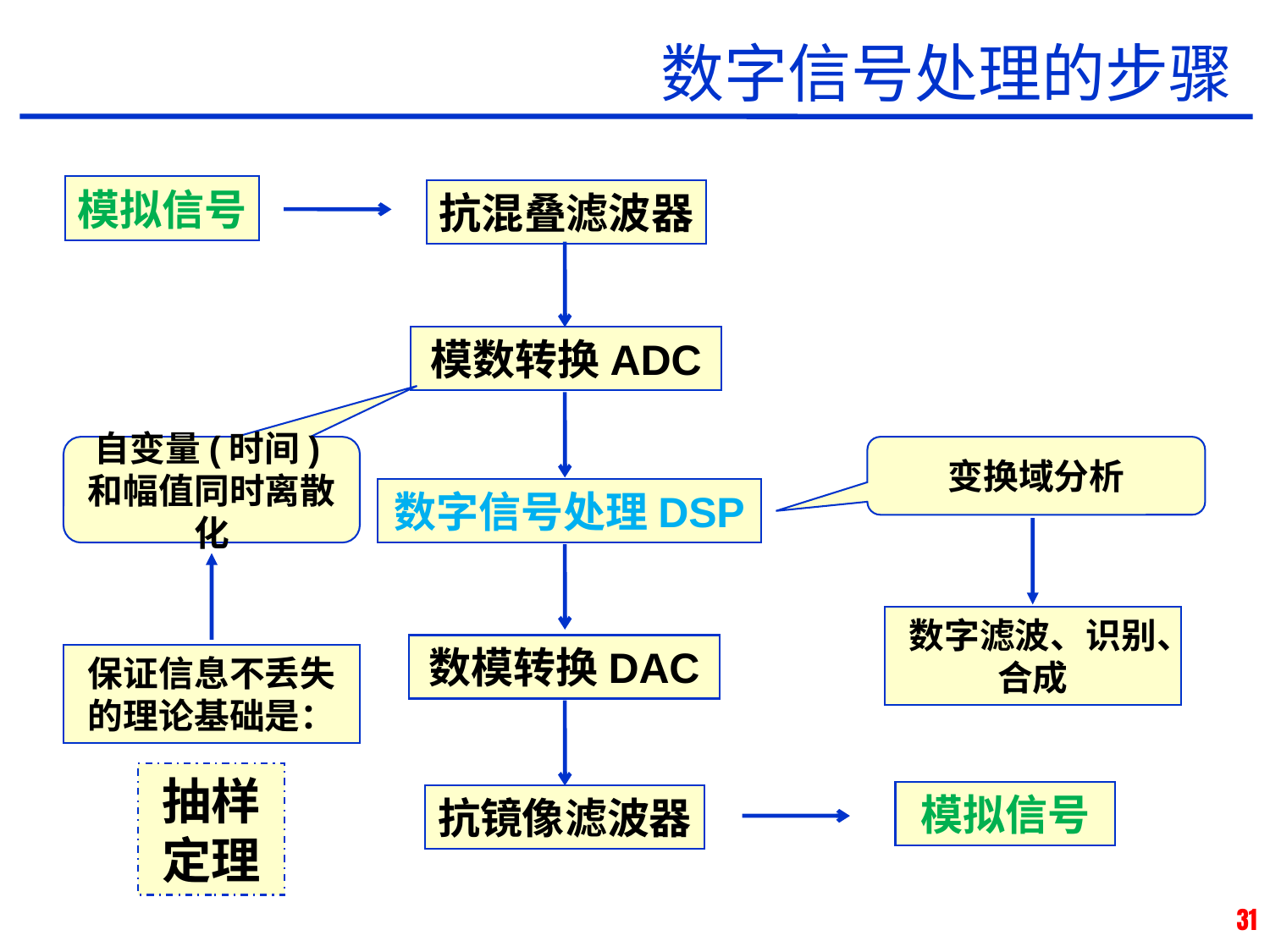

数字信号处理的步骤
模拟信号
抗混叠滤波器

模数转换ADC

变换域分析
自变量(时间)和幅值同时离散化
数字信号处理DSP

数字滤波、识别、合成
数模转换DAC
保证信息不丢失的理论基础是：

抽样定理
模拟信号
抗镜像滤波器

31